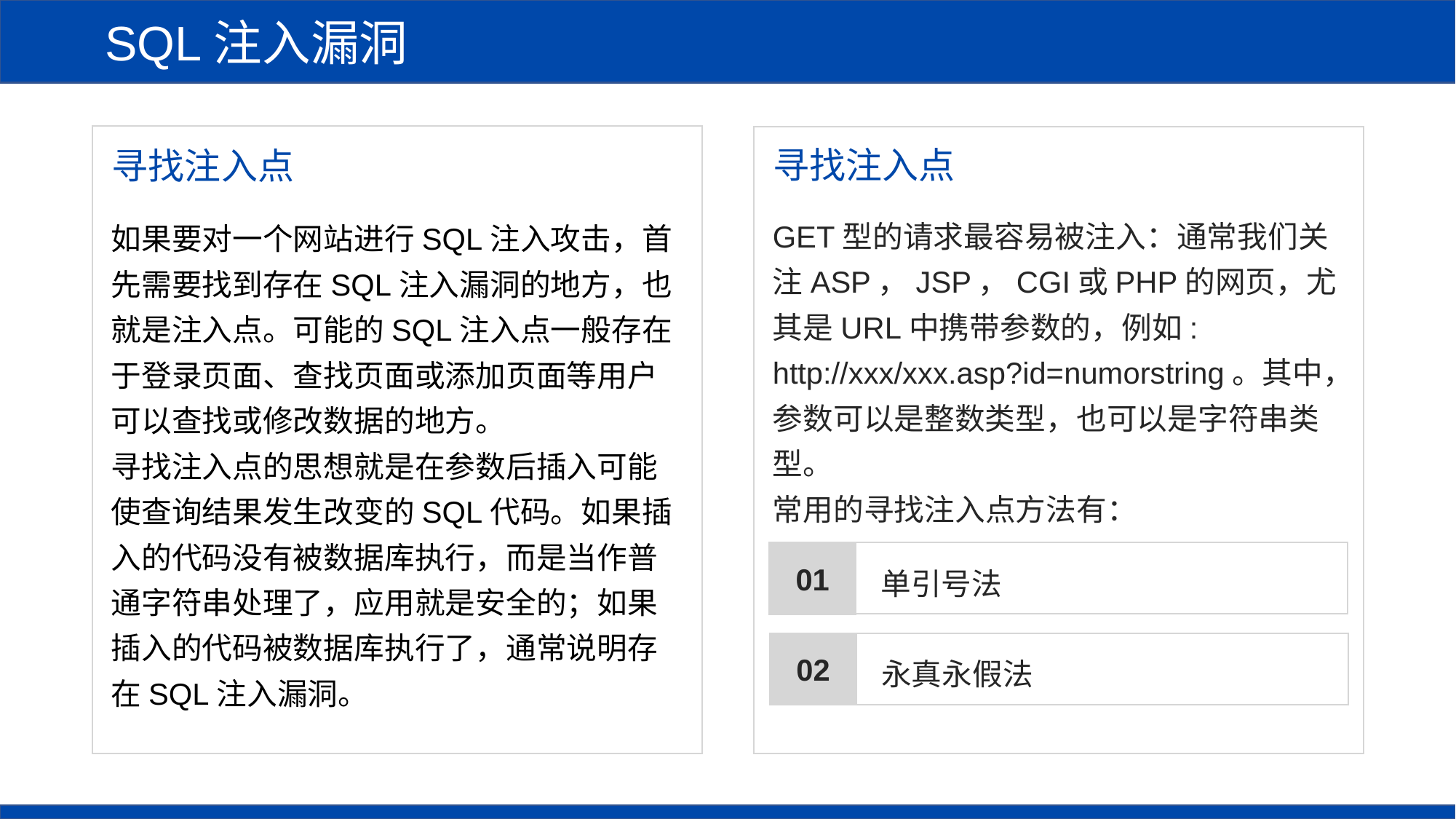

SQL注入漏洞

寻找注入点
寻找注入点
GET型的请求最容易被注入：通常我们关注ASP，JSP，CGI或PHP的网页，尤其是URL中携带参数的，例如: http://xxx/xxx.asp?id=numorstring。其中，参数可以是整数类型，也可以是字符串类型。
常用的寻找注入点方法有：
如果要对一个网站进行SQL注入攻击，首先需要找到存在SQL注入漏洞的地方，也就是注入点。可能的SQL注入点一般存在于登录页面、查找页面或添加页面等用户可以查找或修改数据的地方。
寻找注入点的思想就是在参数后插入可能使查询结果发生改变的SQL代码。如果插入的代码没有被数据库执行，而是当作普通字符串处理了，应用就是安全的；如果插入的代码被数据库执行了，通常说明存在SQL注入漏洞。
 单引号法
01
 永真永假法
02